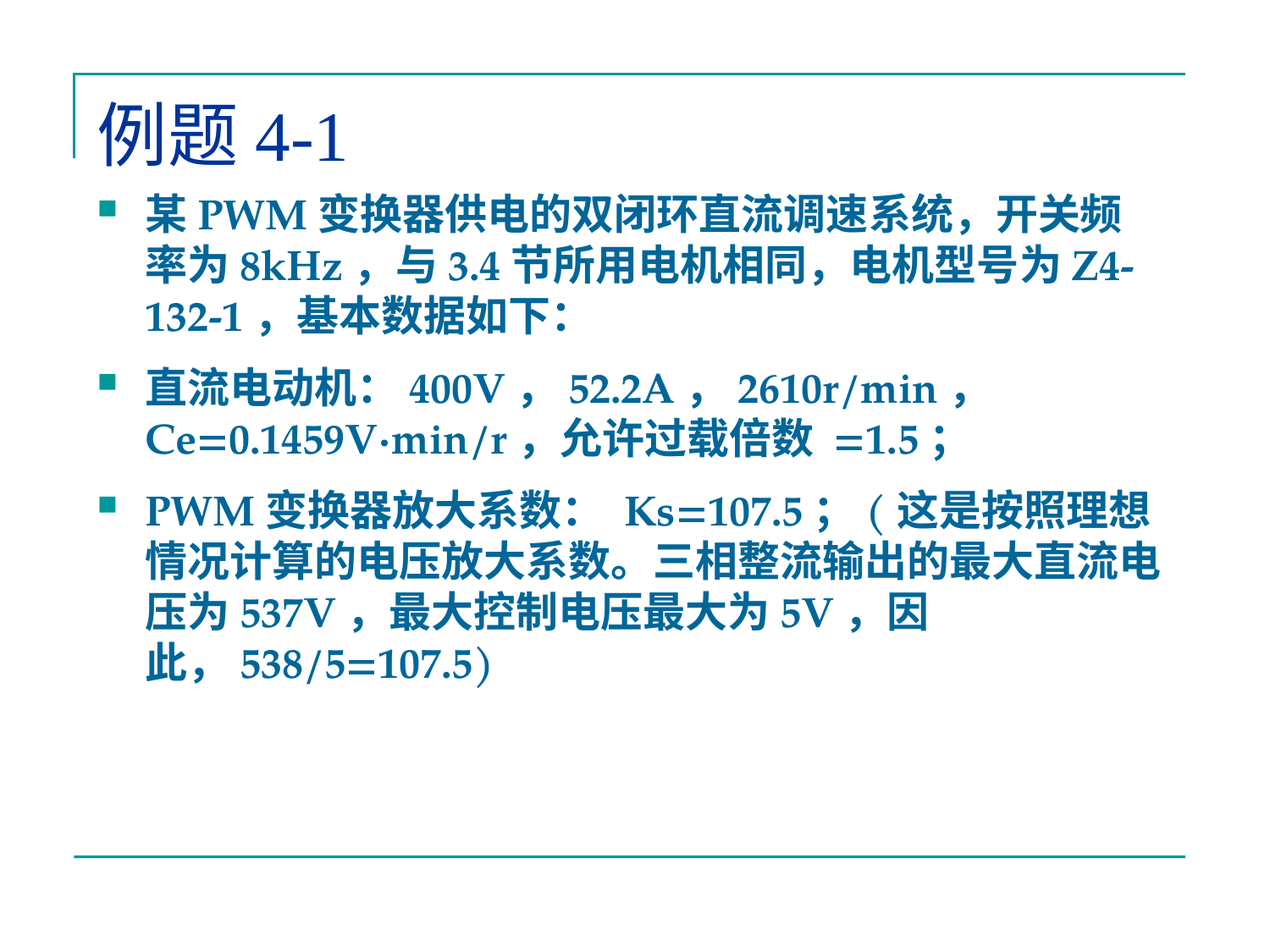

# 例题4-1
某PWM变换器供电的双闭环直流调速系统，开关频率为8kHz，与3.4节所用电机相同，电机型号为Z4-132-1，基本数据如下：
直流电动机：400V，52.2A，2610r/min， Ce=0.1459V·min/r，允许过载倍数 =1.5；
PWM变换器放大系数： Ks=107.5；(这是按照理想情况计算的电压放大系数。三相整流输出的最大直流电压为537V，最大控制电压最大为5V，因此，538/5=107.5)